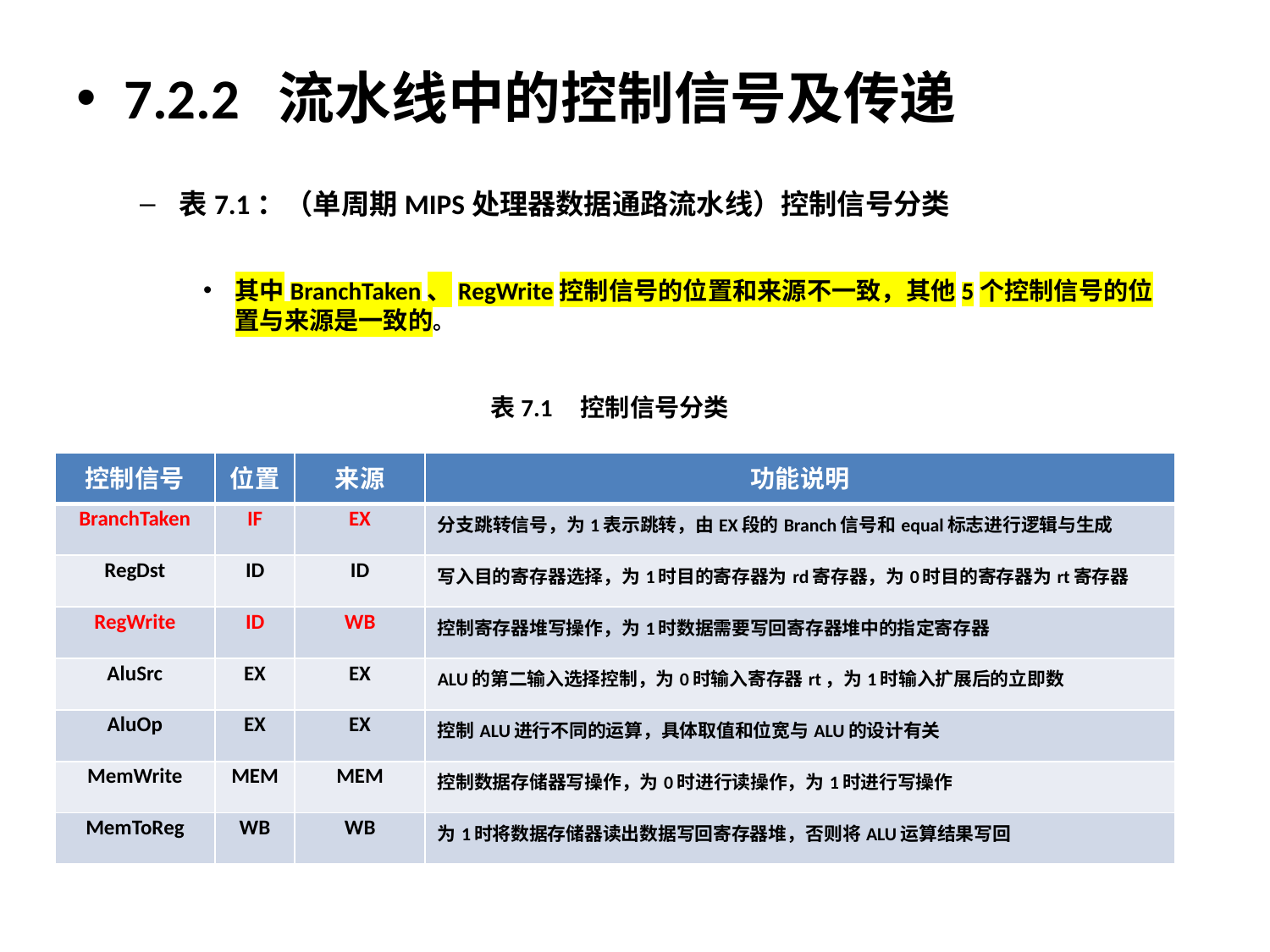

7.2.2  流水线中的控制信号及传递

表7.1：（单周期MIPS处理器数据通路流水线）控制信号分类

其中BranchTaken、RegWrite控制信号的位置和来源不一致，其他5个控制信号的位置与来源是一致的。

表7.1    控制信号分类
| 控制信号 | 位置 | 来源 | 功能说明 |
| --- | --- | --- | --- |
| BranchTaken | IF | EX | 分支跳转信号，为1表示跳转，由EX段的Branch信号和equal标志进行逻辑与生成 |
| RegDst | ID | ID | 写入目的寄存器选择，为1时目的寄存器为rd寄存器，为0时目的寄存器为rt寄存器 |
| RegWrite | ID | WB | 控制寄存器堆写操作，为1时数据需要写回寄存器堆中的指定寄存器 |
| AluSrc | EX | EX | ALU的第二输入选择控制，为0时输入寄存器rt，为1时输入扩展后的立即数 |
| AluOp | EX | EX | 控制ALU进行不同的运算，具体取值和位宽与ALU的设计有关 |
| MemWrite | MEM | MEM | 控制数据存储器写操作，为0时进行读操作，为1时进行写操作 |
| MemToReg | WB | WB | 为1时将数据存储器读出数据写回寄存器堆，否则将ALU运算结果写回 |